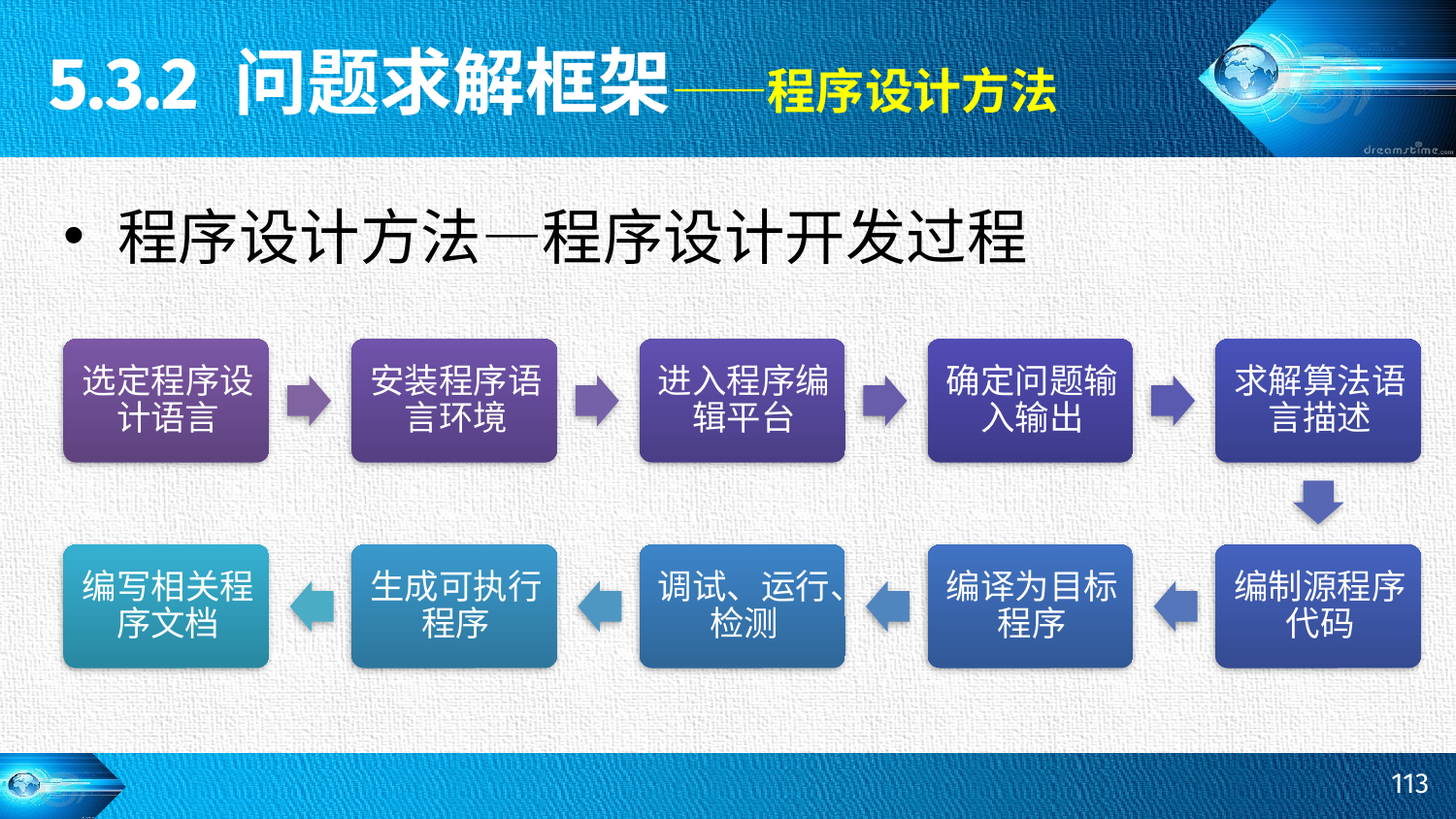

5.3.2 问题求解框架——程序设计方法
程序设计方法—程序设计开发过程
选定程序设计语言

安装程序语言环境

进入程序编辑平台

确定问题输入输出

求解算法语言描述

编制源程序代码

编译为目标程序

调试、运行、检测

生成可执行程序

编写相关程序文档
113